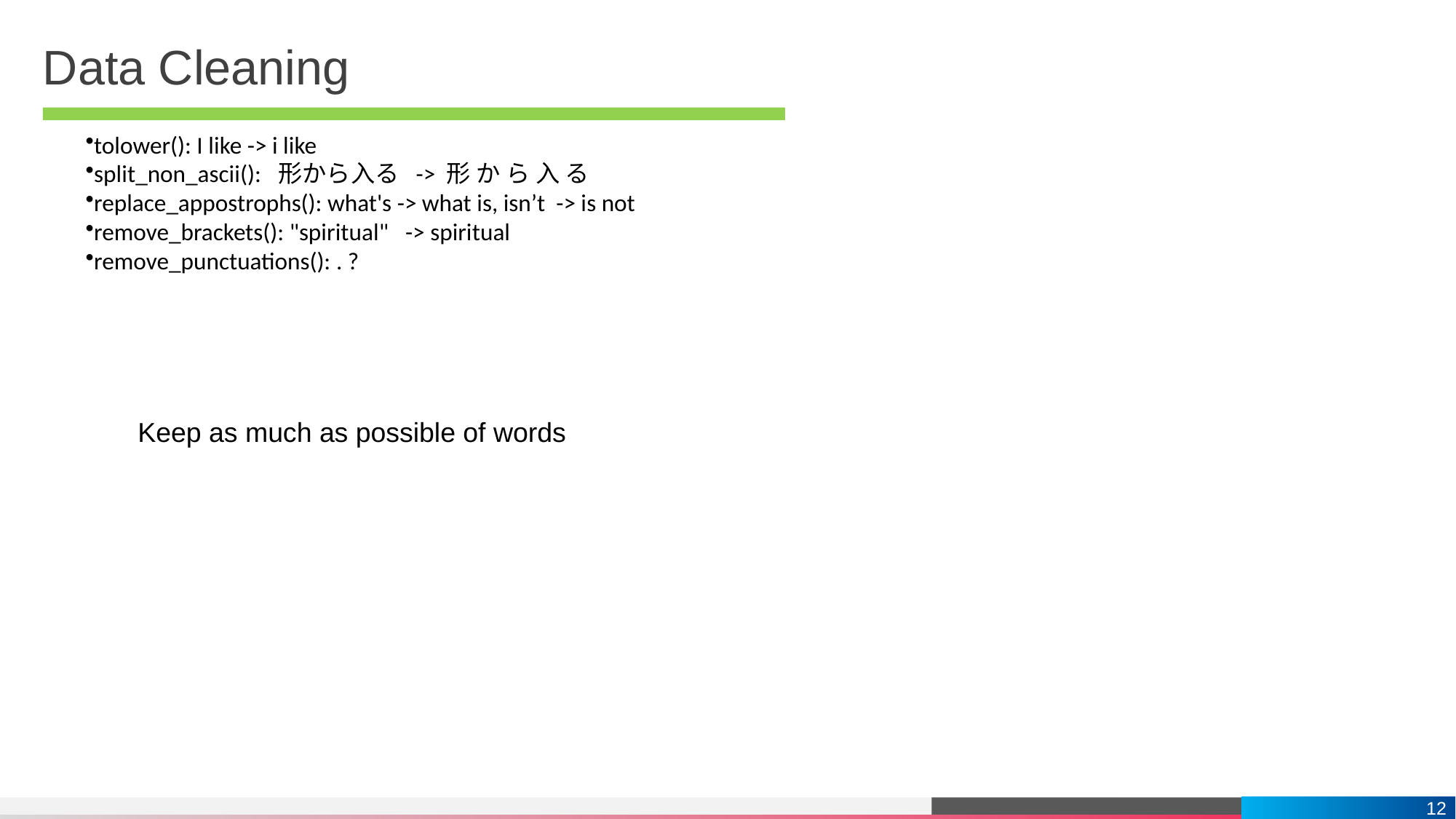

# Data Cleaning

tolower(): I like -> i like
split_non_ascii():  形から入る  -> 形 か ら 入 る
replace_appostrophs(): what's -> what is, isn’t  -> is not
remove_brackets(): "spiritual"   -> spiritual
remove_punctuations(): . ?
Keep as much as possible of words
12